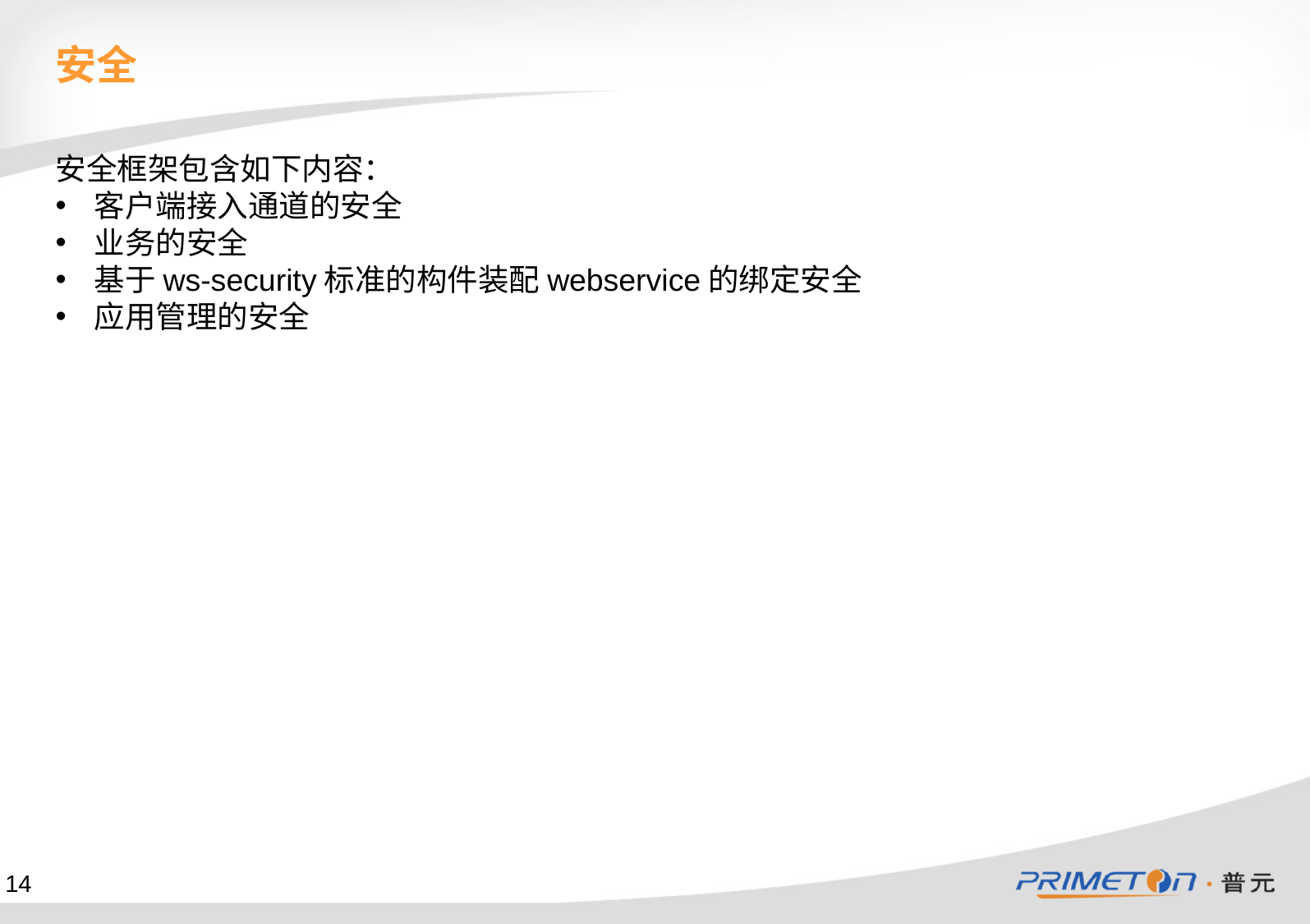

安全
安全框架包含如下内容：
客户端接入通道的安全
业务的安全
基于ws-security标准的构件装配webservice的绑定安全
应用管理的安全
14